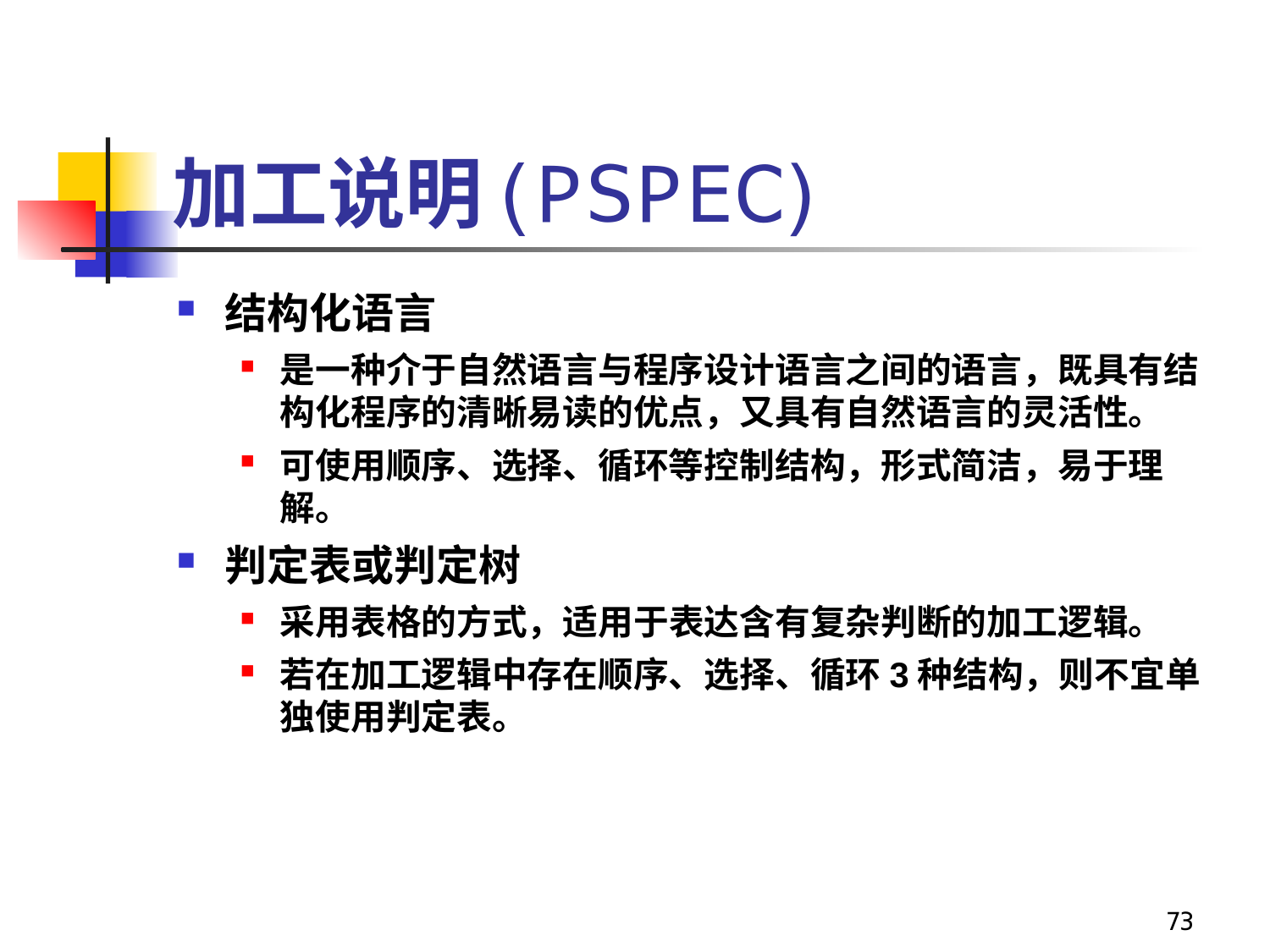

# 加工说明(PSPEC)
结构化语言
是一种介于自然语言与程序设计语言之间的语言，既具有结构化程序的清晰易读的优点，又具有自然语言的灵活性。
可使用顺序、选择、循环等控制结构，形式简洁，易于理解。
判定表或判定树
采用表格的方式，适用于表达含有复杂判断的加工逻辑。
若在加工逻辑中存在顺序、选择、循环3种结构，则不宜单独使用判定表。

73